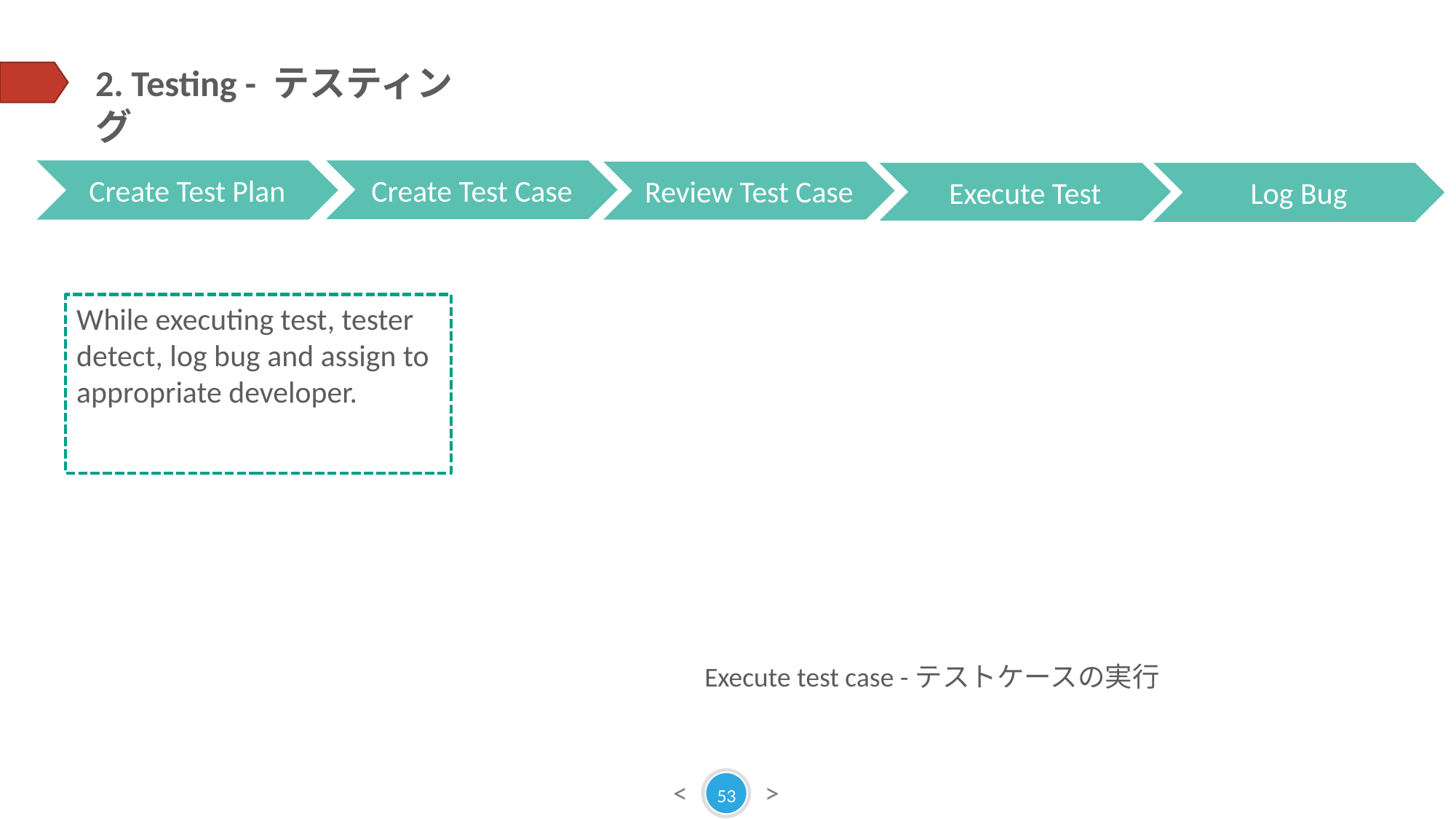

2. Testing - テスティング
Create Test Plan
Create Test Case
Review Test Case
Log Bug
Execute Test
While executing test, tester detect, log bug and assign to appropriate developer.
Execute test case -テストケースの実行
53